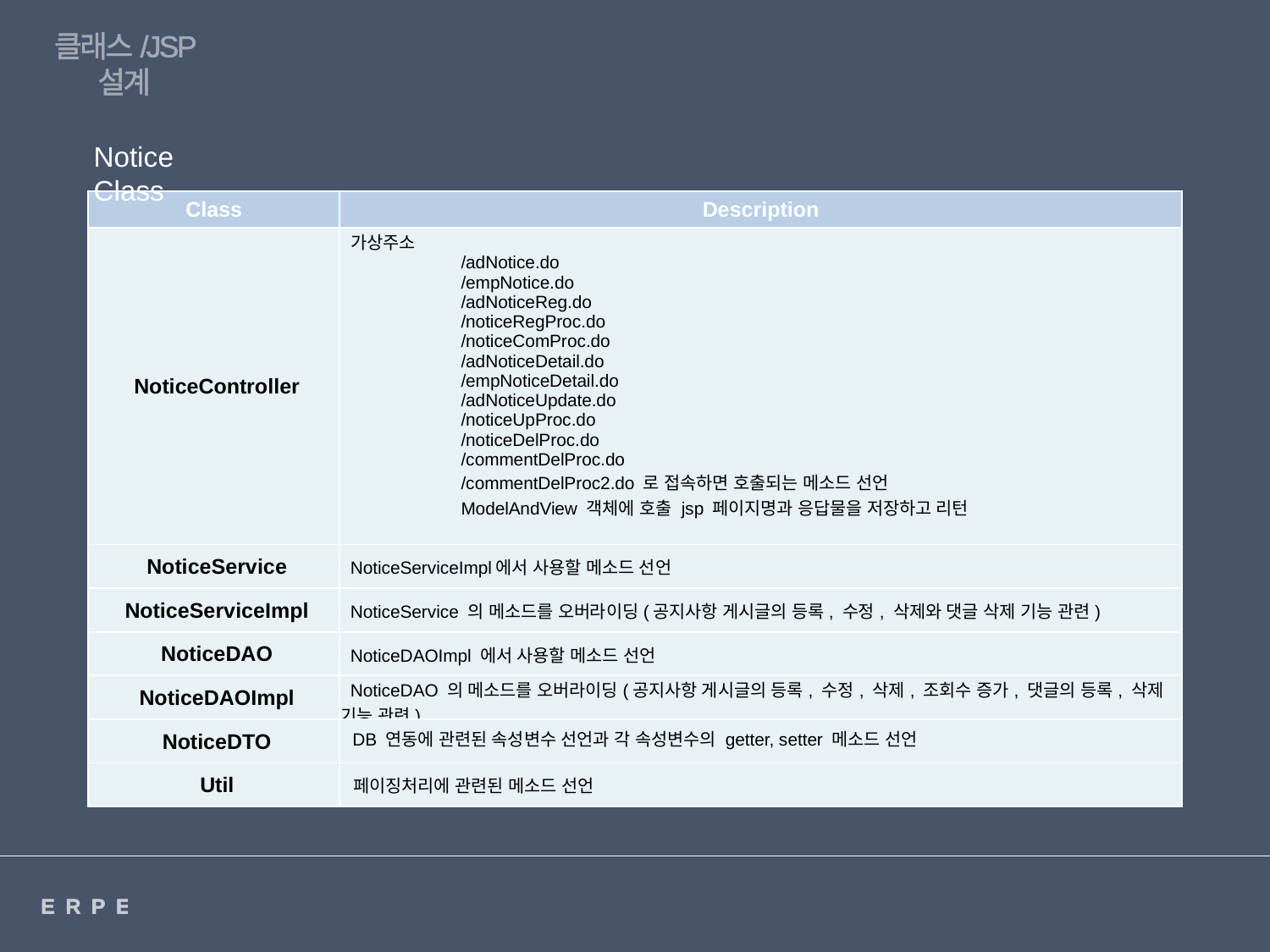

클래스/JSP 설계
Notice Class
| Class | Description |  |
| --- | --- | --- |
| NoticeController | 가상주소 | /adNotice.do /empNotice.do /adNoticeReg.do /noticeRegProc.do /noticeComProc.do /adNoticeDetail.do /empNoticeDetail.do /adNoticeUpdate.do /noticeUpProc.do /noticeDelProc.do /commentDelProc.do /commentDelProc2.do 로 접속하면 호출되는 메소드 선언 ModelAndView 객체에 호출 jsp 페이지명과 응답물을 저장하고 리턴 |
| NoticeService | NoticeServiceImpl에서 사용할 메소드 선언 |  |
| NoticeServiceImpl | NoticeService 의 메소드를 오버라이딩(공지사항 게시글의 등록, 수정, 삭제와 댓글 삭제 기능 관련) |  |
| NoticeDAO | NoticeDAOImpl 에서 사용할 메소드 선언 |  |
| NoticeDAOImpl | NoticeDAO 의 메소드를 오버라이딩(공지사항 게시글의 등록, 수정, 삭제, 조회수 증가, 댓글의 등록, 삭제 기능 관련) |  |
| NoticeDTO | DB 연동에 관련된 속성변수 선언과 각 속성변수의 getter, setter 메소드 선언 |  |
| Util | 페이징처리에 관련된 메소드 선언 |  |

ERPERP